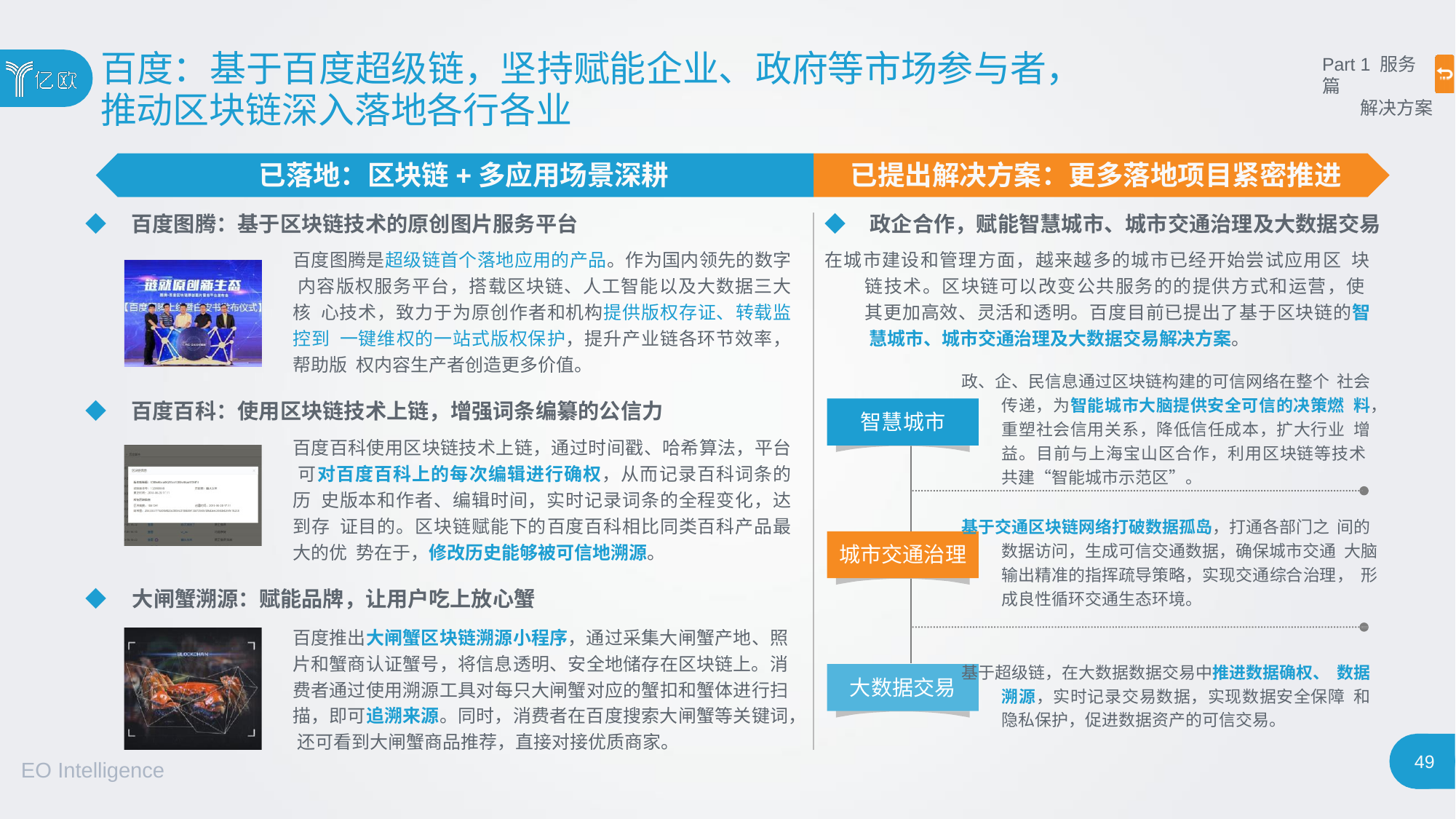

# 百度：基于百度超级链，坚持赋能企业、政府等市场参与者，
推动区块链深入落地各行各业
Part 1 服务篇
解决方案

已落地：区块链+多应用场景深耕
◆ 百度图腾：基于区块链技术的原创图片服务平台
百度图腾是超级链首个落地应用的产品。作为国内领先的数字  内容版权服务平台，搭载区块链、人工智能以及大数据三大核  心技术，致力于为原创作者和机构提供版权存证、转载监控到  一键维权的一站式版权保护，提升产业链各环节效率，帮助版  权内容生产者创造更多价值。

◆ 百度百科：使用区块链技术上链，增强词条编纂的公信力
百度百科使用区块链技术上链，通过时间戳、哈希算法，平台  可对百度百科上的每次编辑进行确权，从而记录百科词条的历  史版本和作者、编辑时间，实时记录词条的全程变化，达到存  证目的。区块链赋能下的百度百科相比同类百科产品最大的优  势在于，修改历史能够被可信地溯源。

◆ 大闸蟹溯源：赋能品牌，让用户吃上放心蟹
百度推出大闸蟹区块链溯源小程序，通过采集大闸蟹产地、照  片和蟹商认证蟹号，将信息透明、安全地储存在区块链上。消  费者通过使用溯源工具对每只大闸蟹对应的蟹扣和蟹体进行扫  描，即可追溯来源。同时，消费者在百度搜索大闸蟹等关键词，  还可看到大闸蟹商品推荐，直接对接优质商家。
已提出解决方案：更多落地项目紧密推进
◆ 政企合作，赋能智慧城市、城市交通治理及大数据交易
在城市建设和管理方面，越来越多的城市已经开始尝试应用区  块链技术。区块链可以改变公共服务的的提供方式和运营，使  其更加高效、灵活和透明。百度目前已提出了基于区块链的智  慧城市、城市交通治理及大数据交易解决方案。

政、企、民信息通过区块链构建的可信网络在整个  社会传递，为智能城市大脑提供安全可信的决策燃  料，重塑社会信用关系，降低信任成本，扩大行业  增益。目前与上海宝山区合作，利用区块链等技术  共建“智能城市示范区”。

基于交通区块链网络打破数据孤岛，打通各部门之  间的数据访问，生成可信交通数据，确保城市交通  大脑输出精准的指挥疏导策略，实现交通综合治理，  形成良性循环交通生态环境。

基于超级链，在大数据数据交易中推进数据确权、  数据溯源，实时记录交易数据，实现数据安全保障  和隐私保护，促进数据资产的可信交易。

智慧城市

城市交通治理

大数据交易

49
EO Intelligence